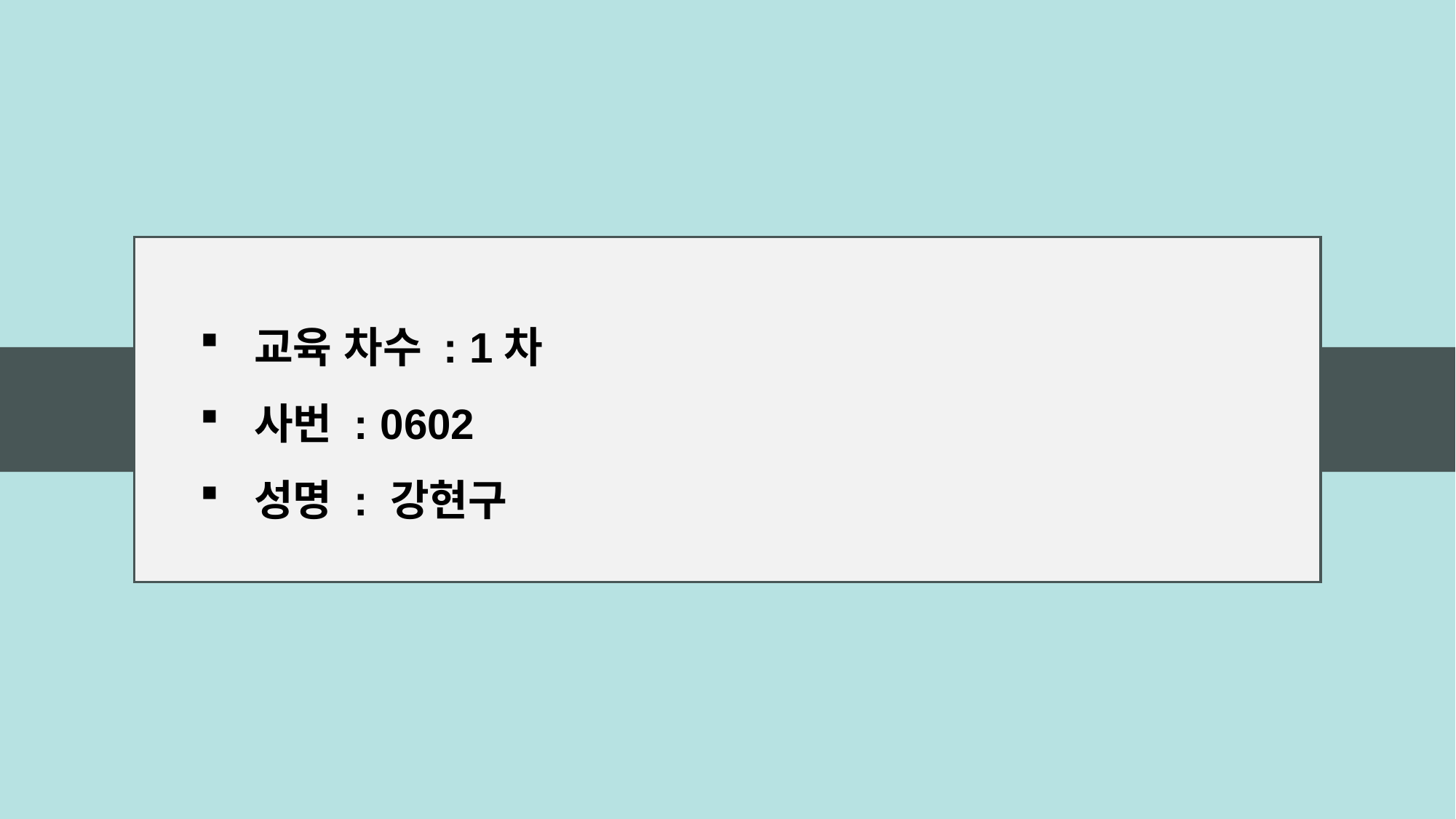

교육 차수 : 1차
사번 : 0602
성명 : 강현구